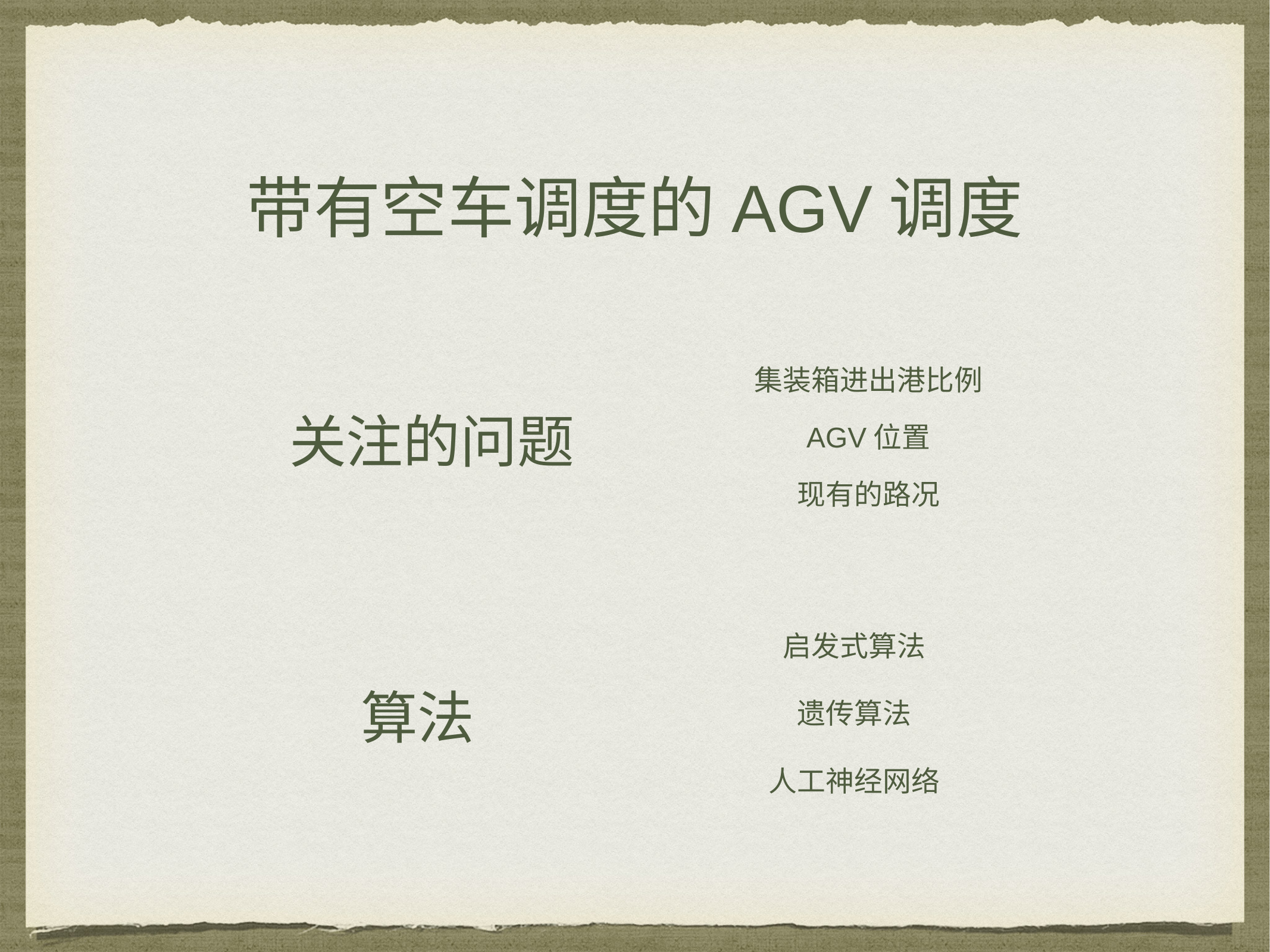

带有空车调度的AGV调度
集装箱进出港比例
关注的问题
AGV位置
现有的路况
启发式算法
算法
遗传算法
人工神经网络